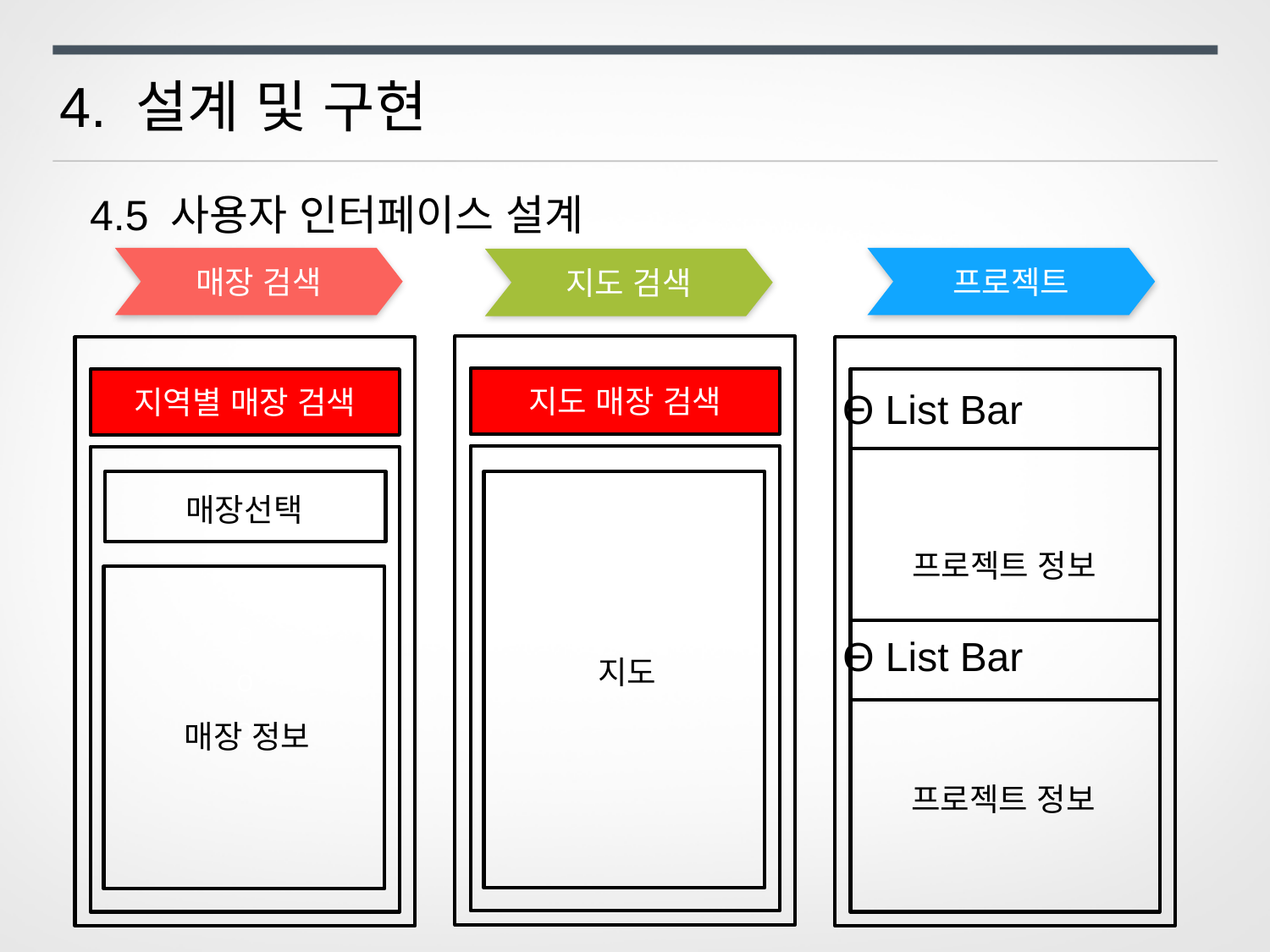

4. 설계 및 구현
4.5 사용자 인터페이스 설계
매장 검색
프로젝트
지도 검색
o
지도 매장 검색
o
o
지도
o
지역별 매장 검색
o
o
매장선택
o
매장 정보
o
o
o
프로젝트 정보
Θ List Bar
o
Θ List Bar
프로젝트 정보